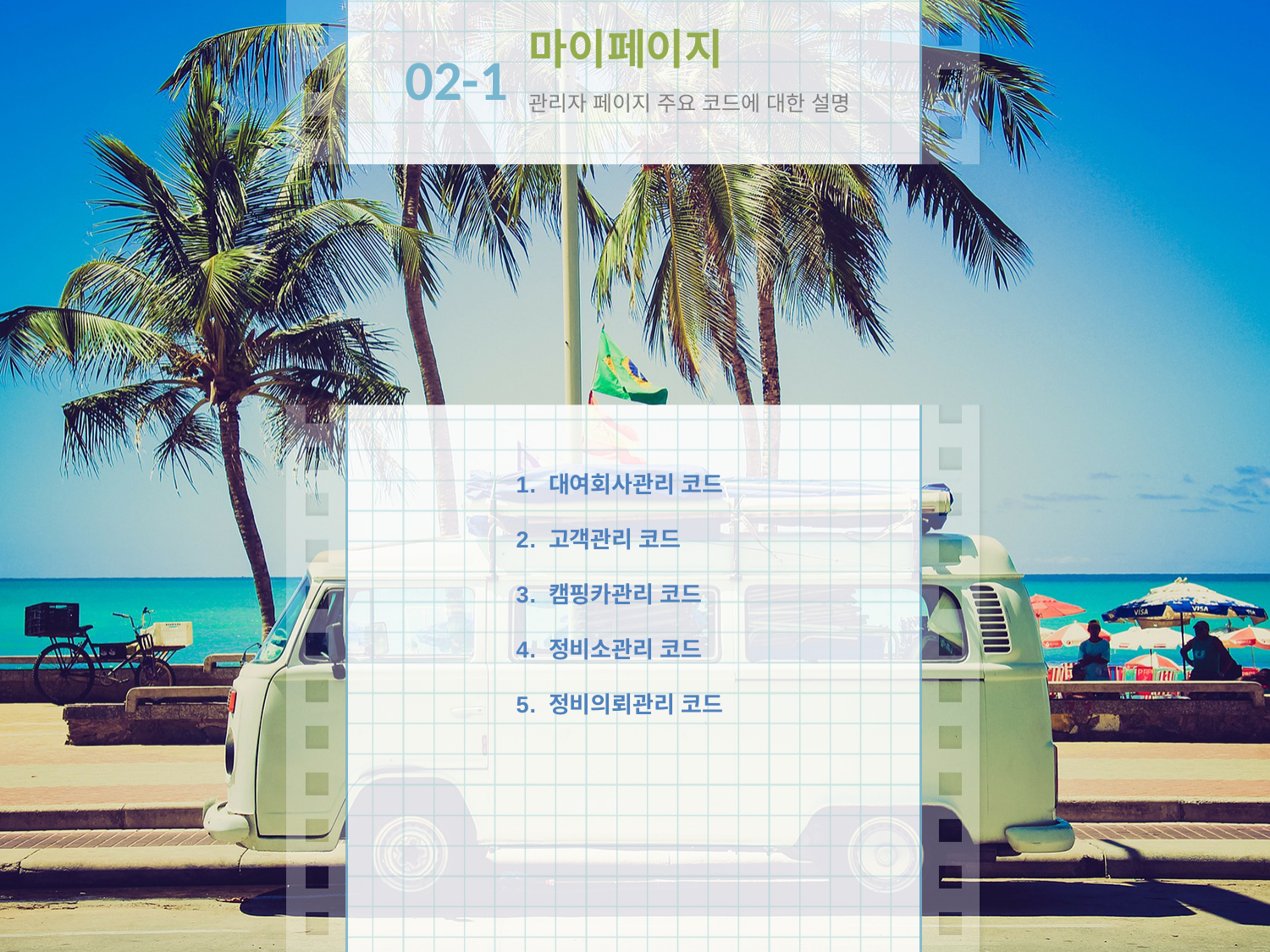

마이페이지
02-1
관리자 페이지 주요 코드에 대한 설명
 대여회사관리 코드
 고객관리 코드
 캠핑카관리 코드
 정비소관리 코드
 정비의뢰관리 코드